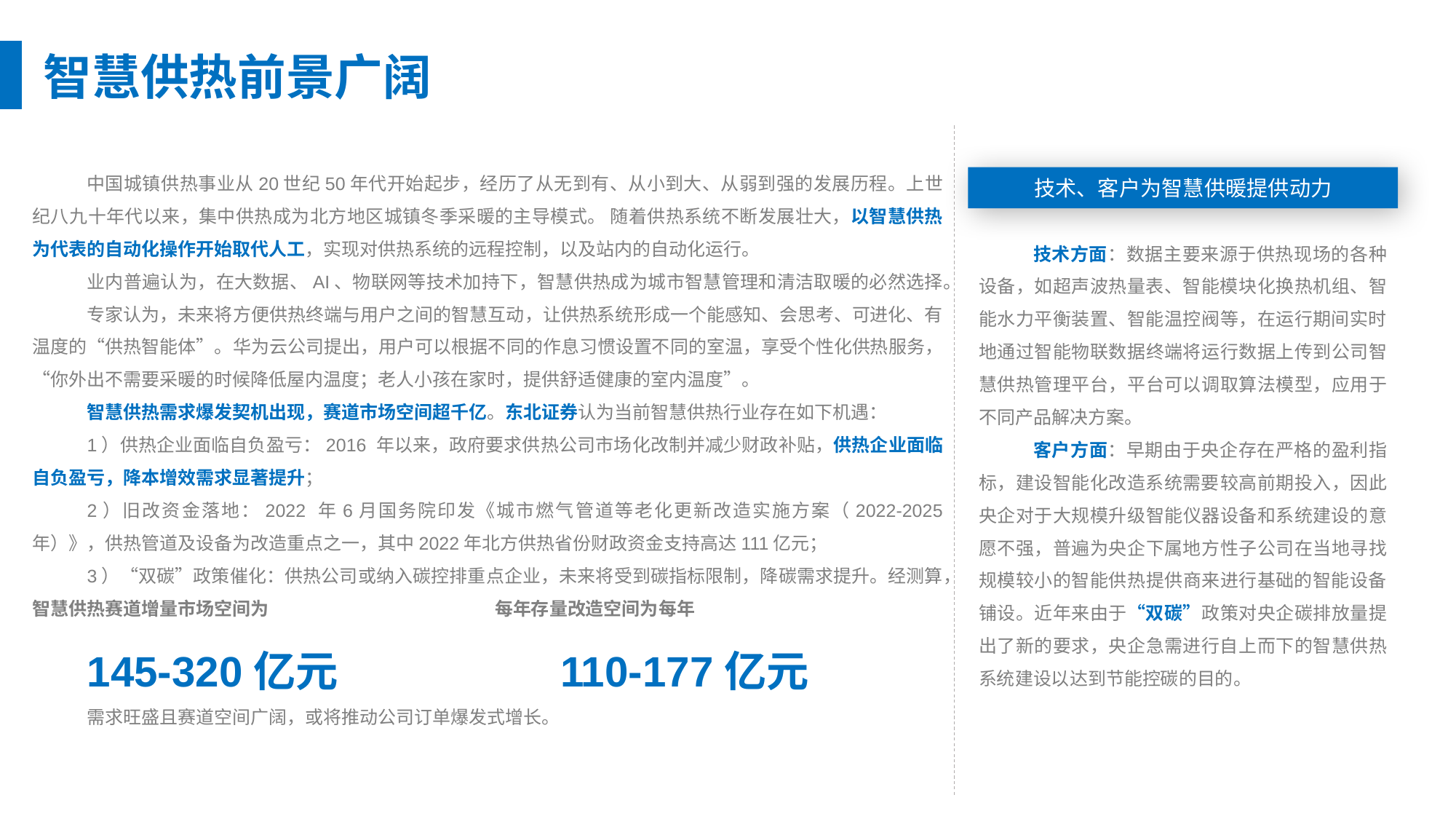

智慧供热前景广阔
中国城镇供热事业从20世纪50年代开始起步，经历了从无到有、从小到大、从弱到强的发展历程。上世纪八九十年代以来，集中供热成为北方地区城镇冬季采暖的主导模式。 随着供热系统不断发展壮大，以智慧供热为代表的自动化操作开始取代人工，实现对供热系统的远程控制，以及站内的自动化运行。
业内普遍认为，在大数据、AI、物联网等技术加持下，智慧供热成为城市智慧管理和清洁取暖的必然选择。
专家认为，未来将方便供热终端与用户之间的智慧互动，让供热系统形成一个能感知、会思考、可进化、有温度的“供热智能体”。华为云公司提出，用户可以根据不同的作息习惯设置不同的室温，享受个性化供热服务，“你外出不需要采暖的时候降低屋内温度；老人小孩在家时，提供舒适健康的室内温度”。
智慧供热需求爆发契机出现，赛道市场空间超千亿。东北证券认为当前智慧供热行业存在如下机遇：
1）供热企业面临自负盈亏：2016 年以来，政府要求供热公司市场化改制并减少财政补贴，供热企业面临自负盈亏，降本增效需求显著提升；
2）旧改资金落地：2022 年6月国务院印发《城市燃气管道等老化更新改造实施方案（2022-2025 年）》，供热管道及设备为改造重点之一，其中2022年北方供热省份财政资金支持高达111亿元；
3）“双碳”政策催化：供热公司或纳入碳控排重点企业，未来将受到碳指标限制，降碳需求提升。经测算，智慧供热赛道增量市场空间为                                                      每年存量改造空间为每年
145-320亿元                      110-177亿元
需求旺盛且赛道空间广阔，或将推动公司订单爆发式增长。
技术、客户为智慧供暖提供动力
技术方面：数据主要来源于供热现场的各种设备，如超声波热量表、智能模块化换热机组、智能水力平衡装置、智能温控阀等，在运行期间实时地通过智能物联数据终端将运行数据上传到公司智慧供热管理平台，平台可以调取算法模型，应用于不同产品解决方案。
客户方面：早期由于央企存在严格的盈利指标，建设智能化改造系统需要较高前期投入，因此央企对于大规模升级智能仪器设备和系统建设的意愿不强，普遍为央企下属地方性子公司在当地寻找规模较小的智能供热提供商来进行基础的智能设备铺设。近年来由于“双碳”政策对央企碳排放量提出了新的要求，央企急需进行自上而下的智慧供热系统建设以达到节能控碳的目的。